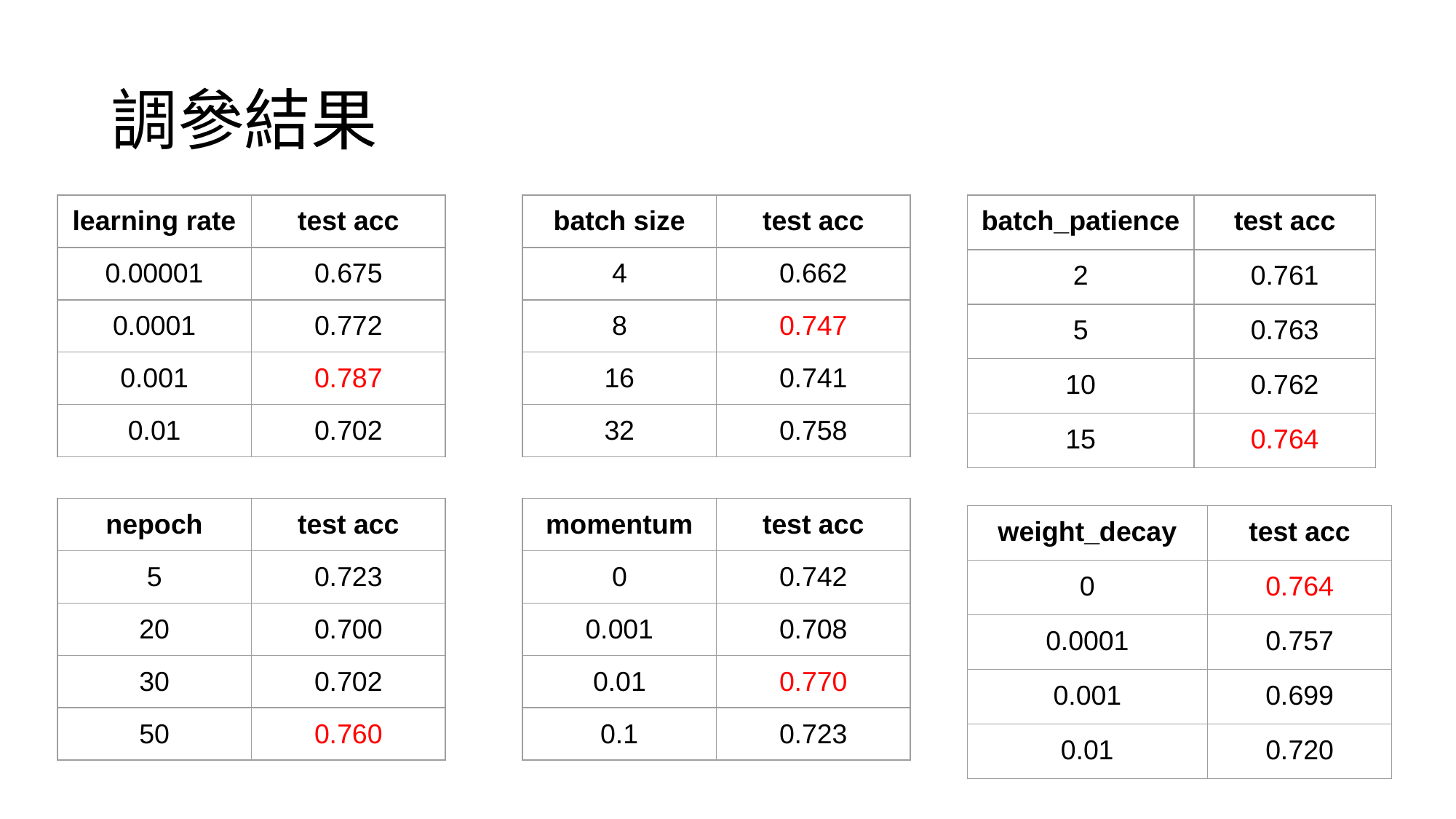

# 調參結果
| learning rate | test acc |
| --- | --- |
| 0.00001 | 0.675 |
| 0.0001 | 0.772 |
| 0.001 | 0.787 |
| 0.01 | 0.702 |
| batch size | test acc |
| --- | --- |
| 4 | 0.662 |
| 8 | 0.747 |
| 16 | 0.741 |
| 32 | 0.758 |
| batch\_patience | test acc |
| --- | --- |
| 2 | 0.761 |
| 5 | 0.763 |
| 10 | 0.762 |
| 15 | 0.764 |
| nepoch | test acc |
| --- | --- |
| 5 | 0.723 |
| 20 | 0.700 |
| 30 | 0.702 |
| 50 | 0.760 |
| momentum | test acc |
| --- | --- |
| 0 | 0.742 |
| 0.001 | 0.708 |
| 0.01 | 0.770 |
| 0.1 | 0.723 |
| weight\_decay | test acc |
| --- | --- |
| 0 | 0.764 |
| 0.0001 | 0.757 |
| 0.001 | 0.699 |
| 0.01 | 0.720 |